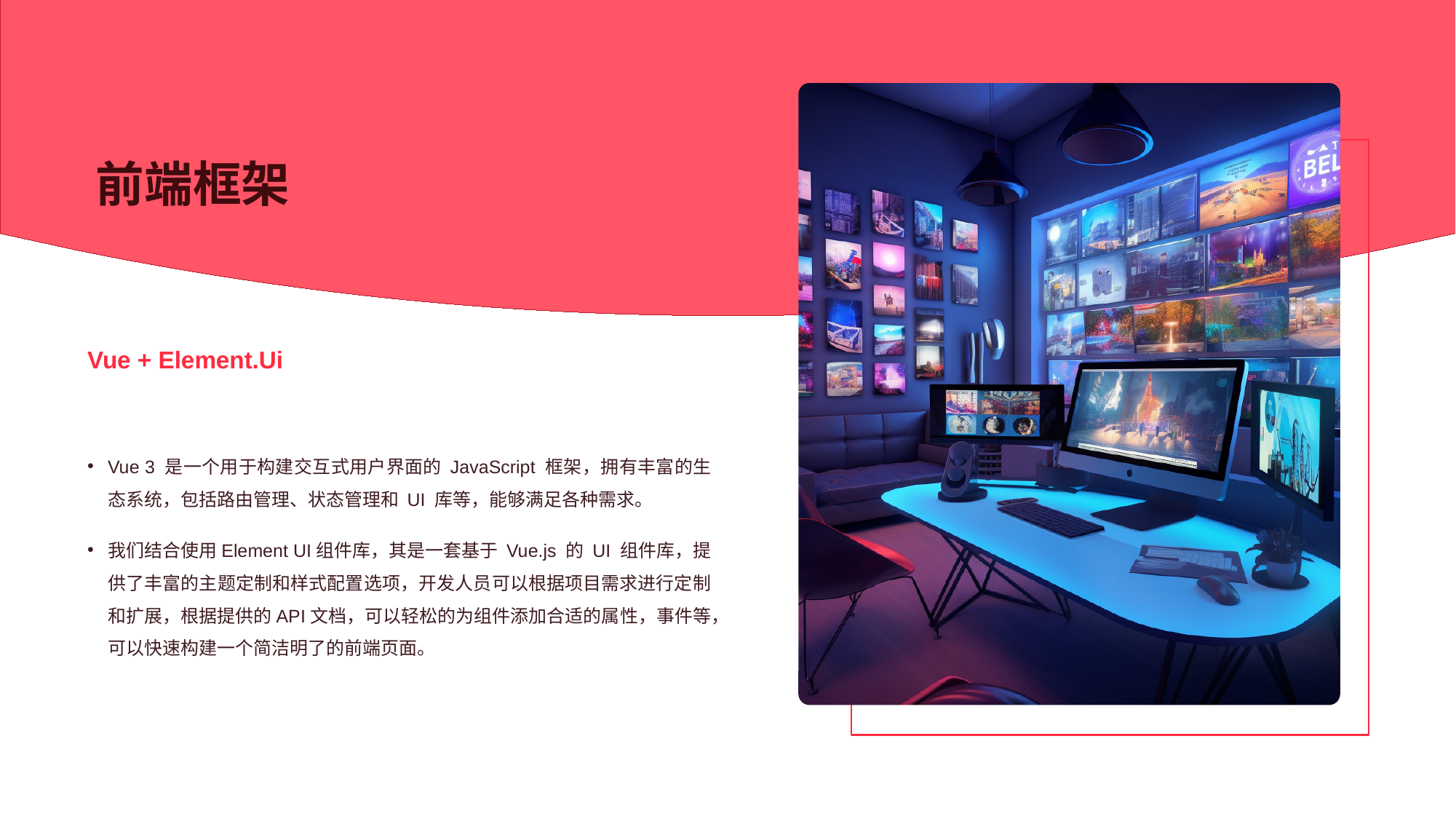

前端框架

Vue + Element.Ui

Vue 3 是一个用于构建交互式用户界面的 JavaScript 框架，拥有丰富的生态系统，包括路由管理、状态管理和 UI 库等，能够满足各种需求。
我们结合使用Element UI组件库，其是一套基于 Vue.js 的 UI 组件库，提供了丰富的主题定制和样式配置选项，开发人员可以根据项目需求进行定制和扩展，根据提供的API文档，可以轻松的为组件添加合适的属性，事件等，可以快速构建一个简洁明了的前端页面。